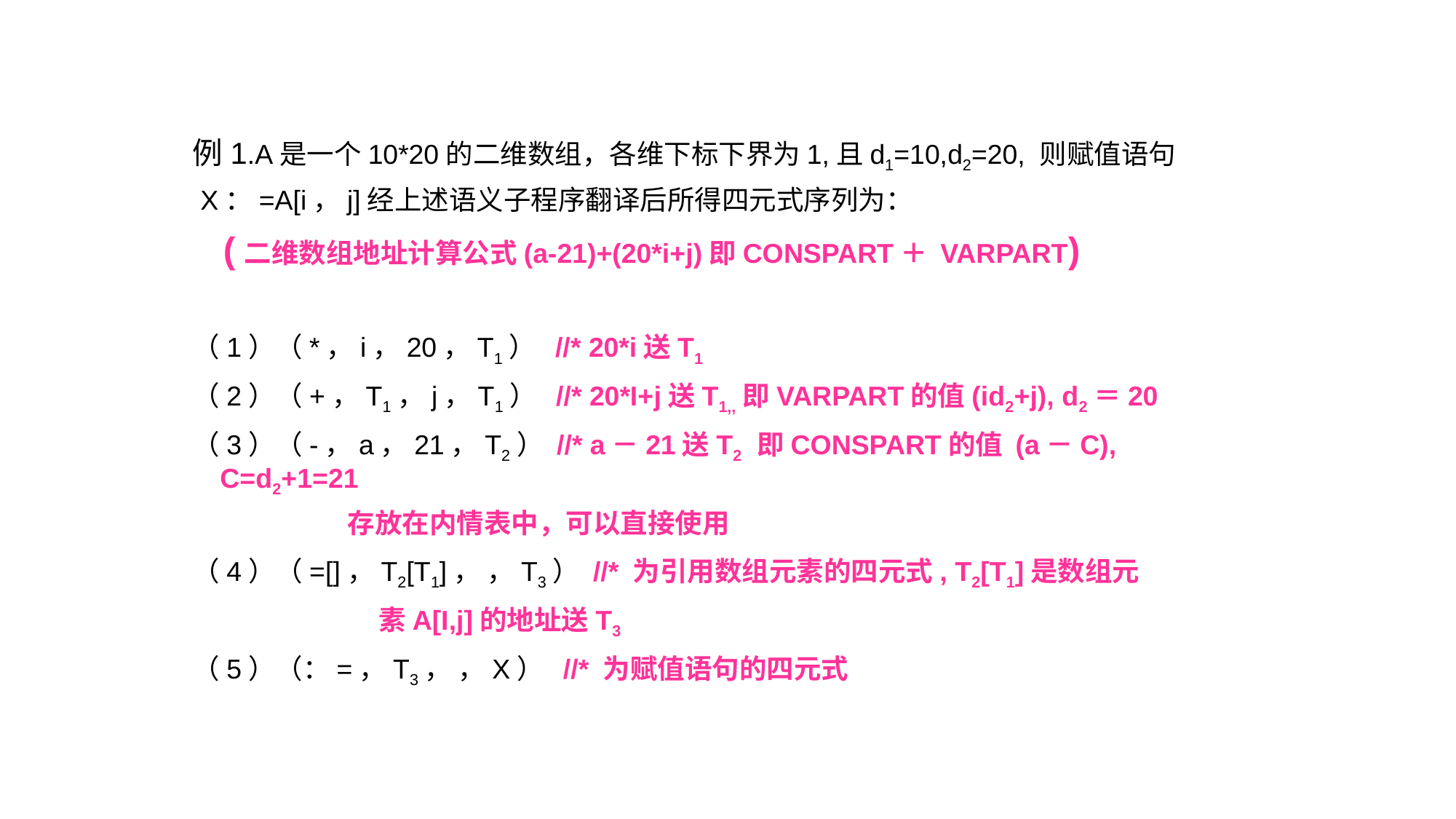

例1.A是一个10*20的二维数组，各维下标下界为1,且d1=10,d2=20, 则赋值语句
 X：=A[i，j]经上述语义子程序翻译后所得四元式序列为：
   (二维数组地址计算公式(a-21)+(20*i+j)即CONSPART＋ VARPART)

（1）（*，i，20，T1）  //* 20*i送T1
（2）（+，T1，j，T1）  //* 20*I+j送T1,,即VARPART的值(id2+j), d2＝20
（3）（-，a，21，T2） //* a－21送T2  即CONSPART的值 (a－C), C=d2+1=21
                        存放在内情表中，可以直接使用
（4）（=[]，T2[T1]， ，T3） //* 为引用数组元素的四元式, T2[T1]是数组元
                             素A[I,j]的地址送T3
（5）（：=，T3， ，X）  //* 为赋值语句的四元式